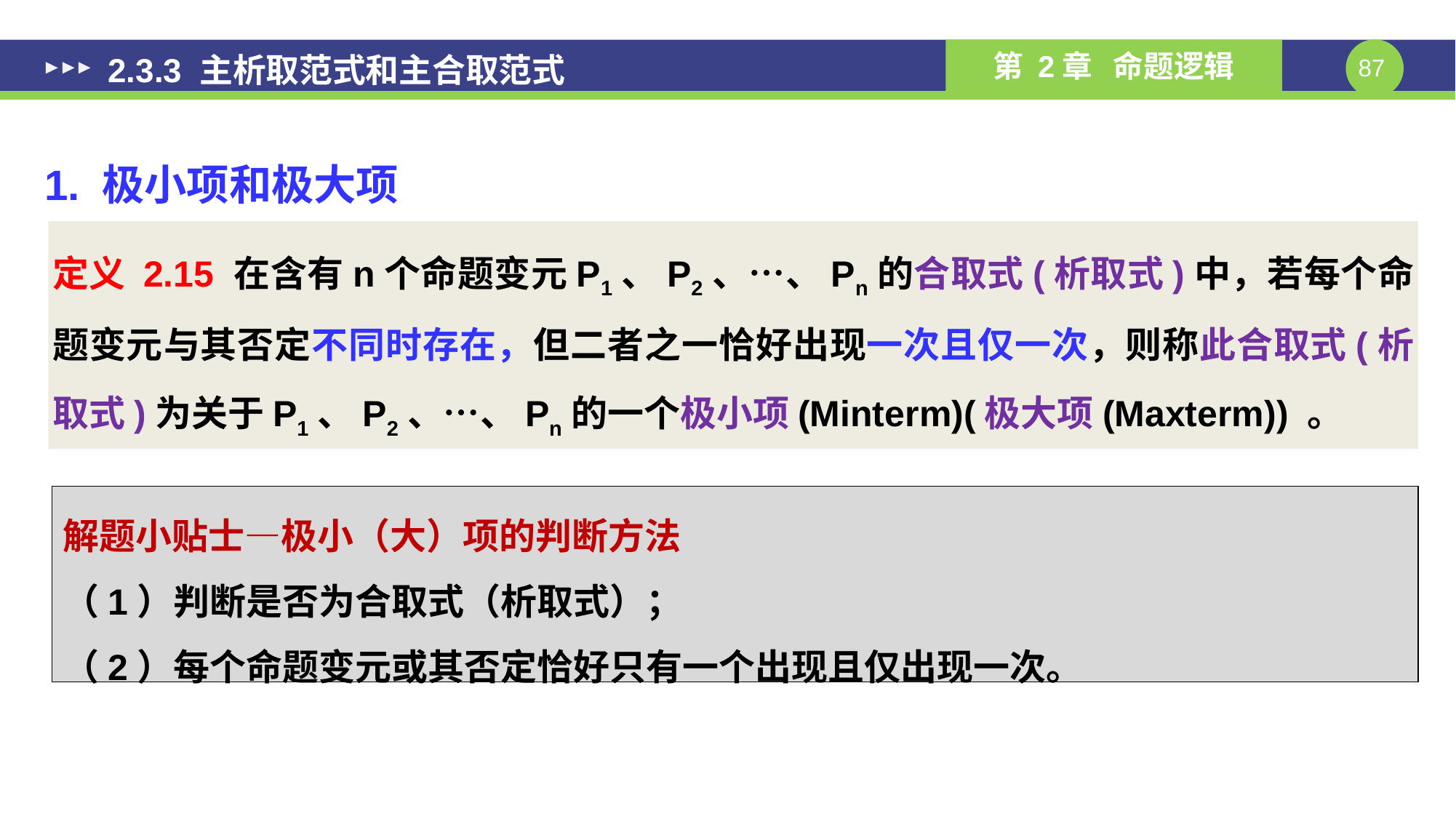

2.3.3 主析取范式和主合取范式
1. 极小项和极大项
定义 2.15 在含有n个命题变元P1、P2、…、Pn的合取式(析取式)中，若每个命题变元与其否定不同时存在，但二者之一恰好出现一次且仅一次，则称此合取式(析取式)为关于P1、P2、…、Pn的一个极小项(Minterm)(极大项(Maxterm)) 。
解题小贴士—极小（大）项的判断方法
（1）判断是否为合取式（析取式）；
（2）每个命题变元或其否定恰好只有一个出现且仅出现一次。